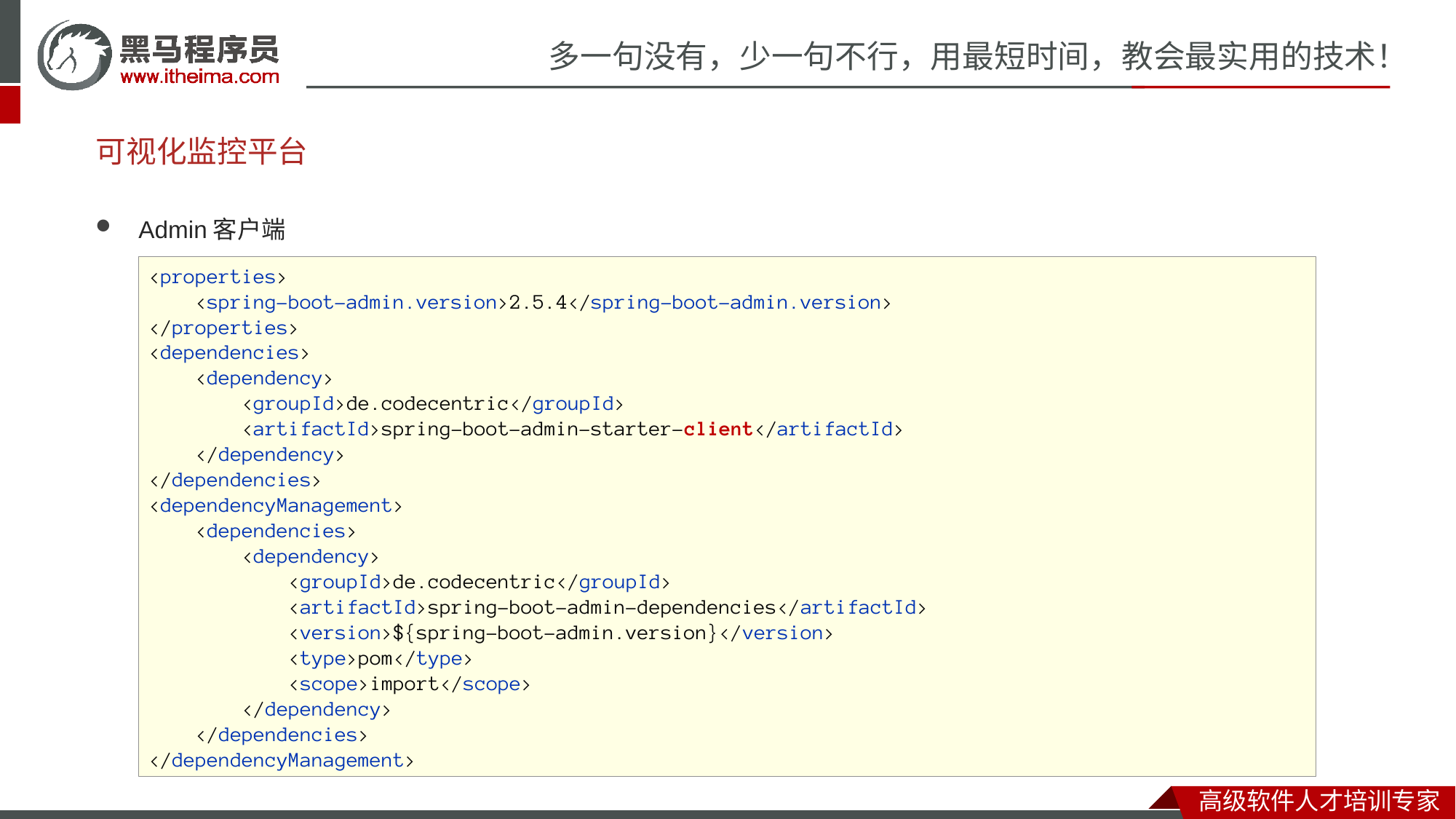

# 可视化监控平台
Admin客户端

<properties>
    <spring-boot-admin.version>2.5.4</spring-boot-admin.version>
</properties>
<dependencies>
    <dependency>
        <groupId>de.codecentric</groupId>
        <artifactId>spring-boot-admin-starter-client</artifactId>
    </dependency>
</dependencies>
<dependencyManagement>
    <dependencies>
        <dependency>
            <groupId>de.codecentric</groupId>
            <artifactId>spring-boot-admin-dependencies</artifactId>
            <version>${spring-boot-admin.version}</version>
            <type>pom</type>
            <scope>import</scope>
        </dependency>
    </dependencies>
</dependencyManagement>